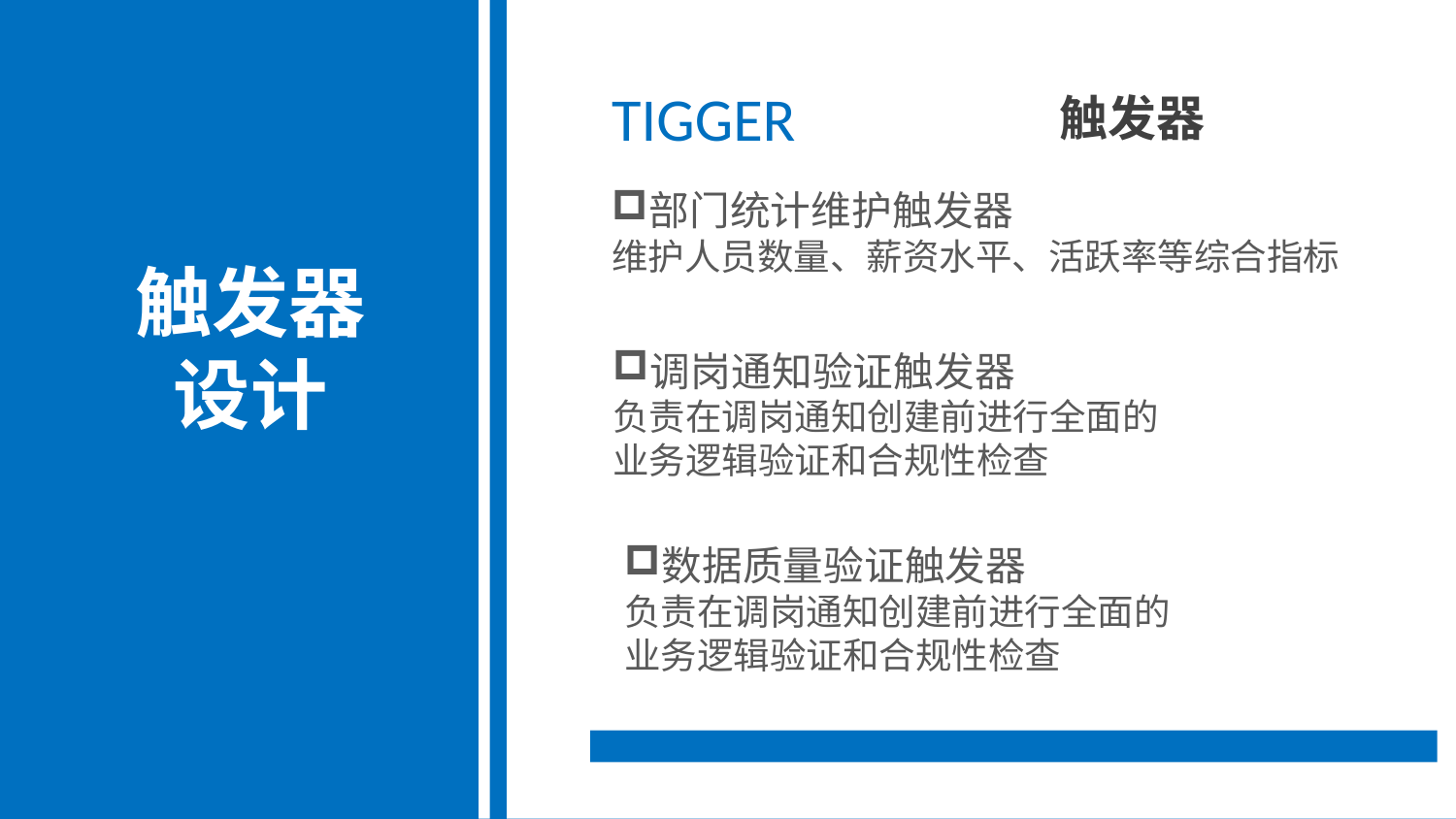

TIGGER
触发器
部门统计维护触发器
维护人员数量、薪资水平、活跃率等综合指标

触发器
设计
调岗通知验证触发器
负责在调岗通知创建前进行全面的
业务逻辑验证和合规性检查
数据质量验证触发器
负责在调岗通知创建前进行全面的
业务逻辑验证和合规性检查